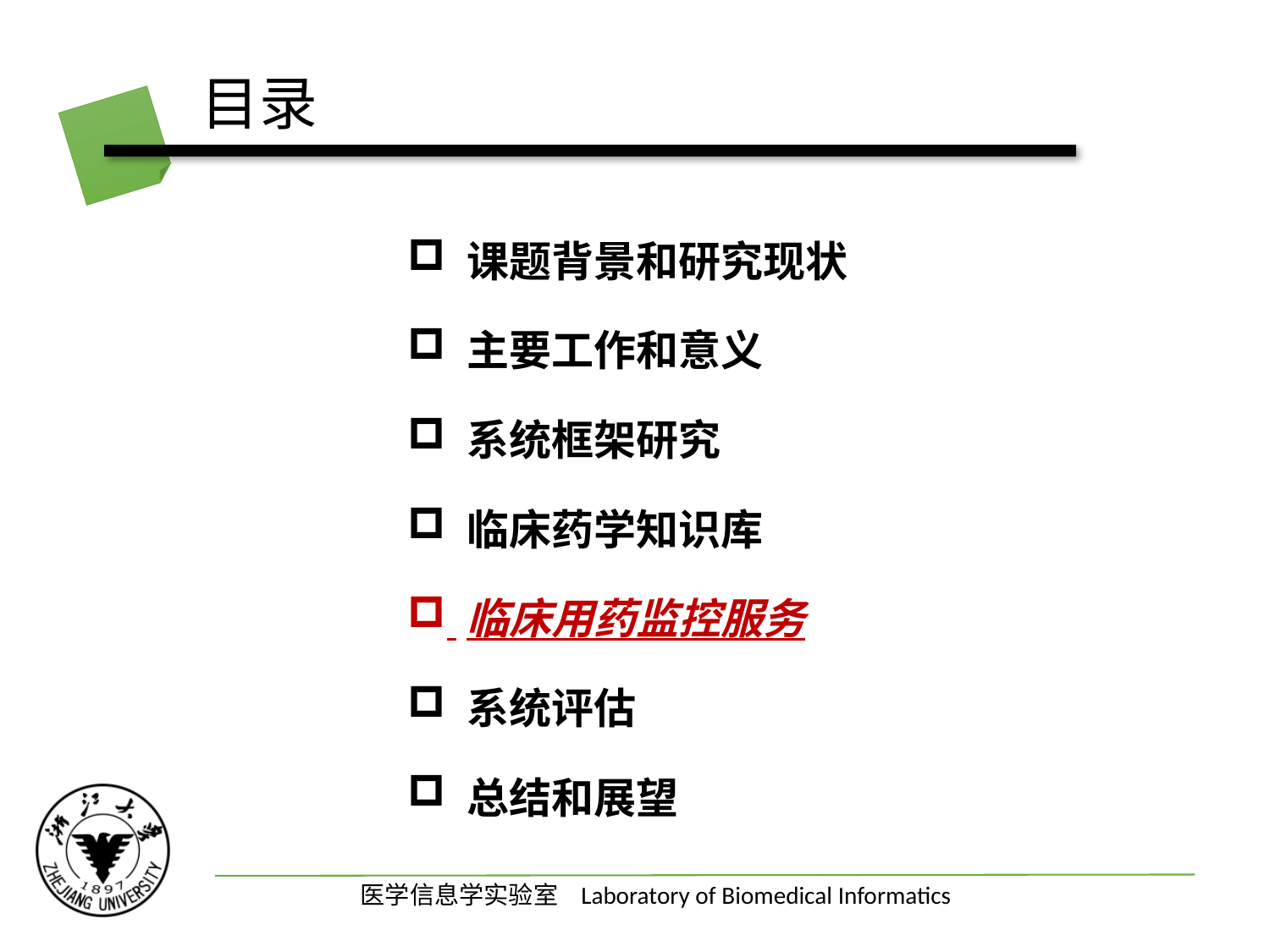

目录
 课题背景和研究现状
 主要工作和意义
 系统框架研究
 临床药学知识库
 临床用药监控服务
 系统评估
 总结和展望